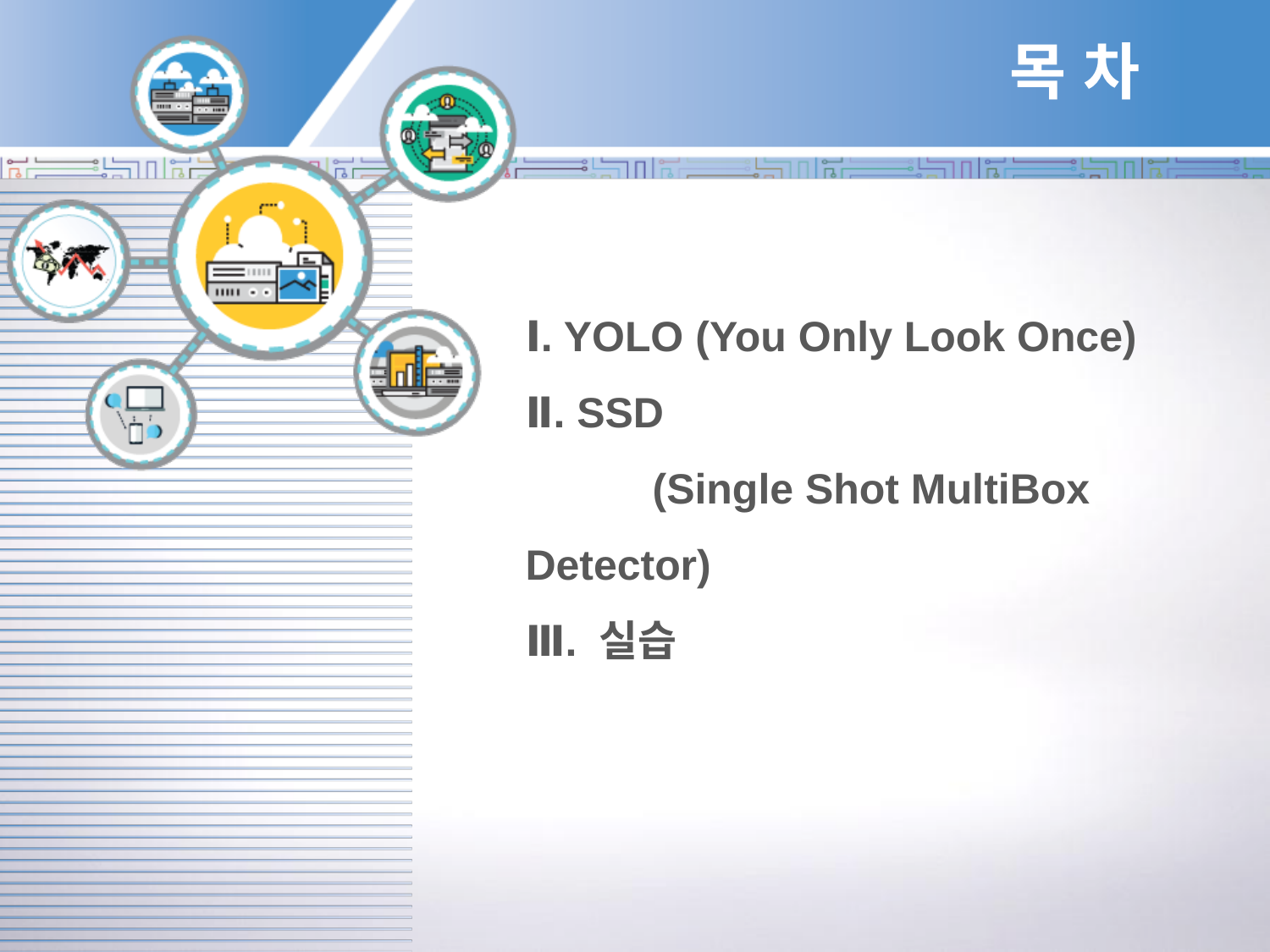

목 차
Ⅰ. YOLO (You Only Look Once)
Ⅱ. SSD
	(Single Shot MultiBox Detector)
Ⅲ. 실습